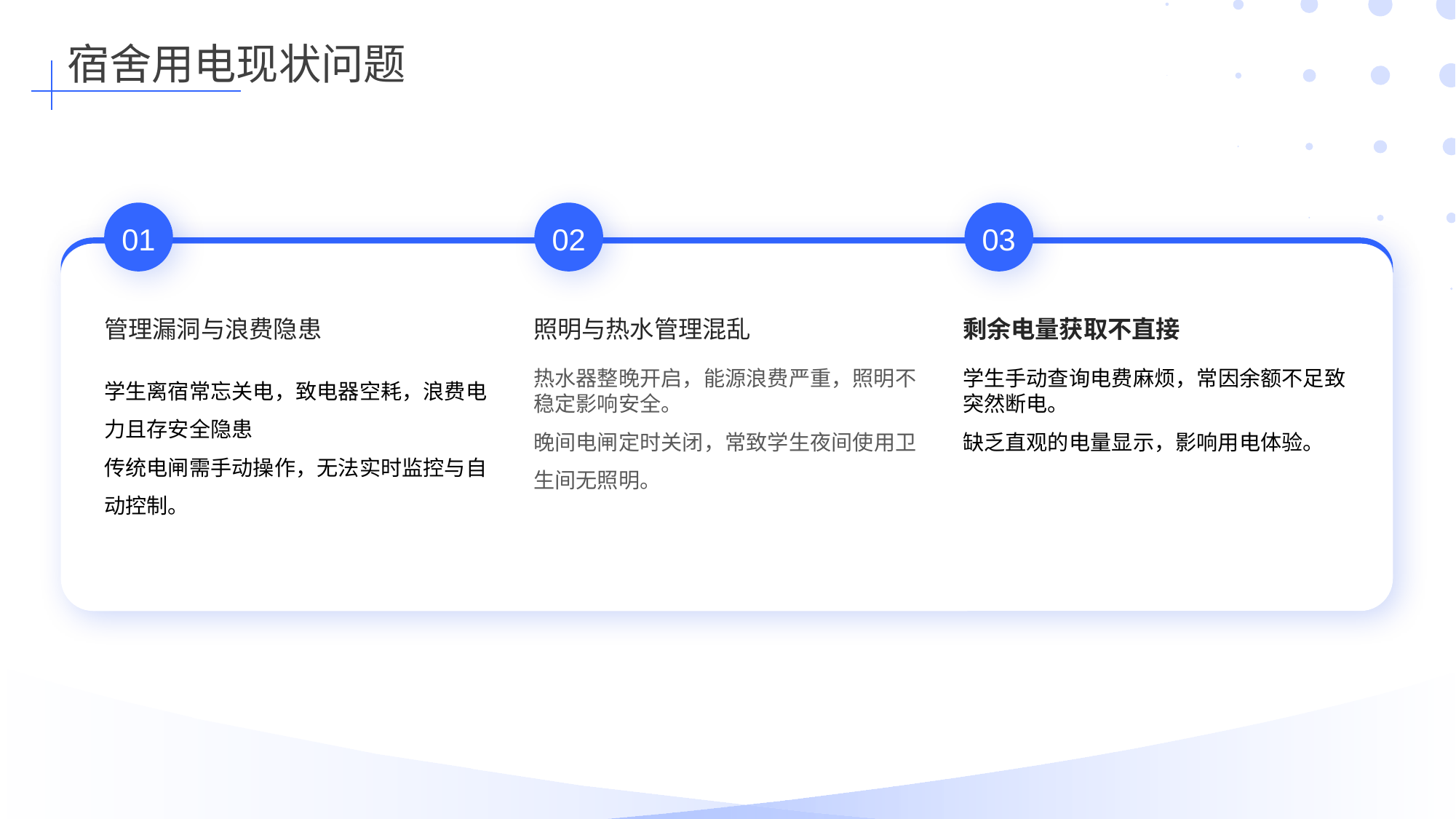

宿舍用电现状问题

01
02
03

管理漏洞与浪费隐患
照明与热水管理混乱
剩余电量获取不直接
学生手动查询电费麻烦，常因余额不足致突然断电。
缺乏直观的电量显示，影响用电体验。
学生离宿常忘关电，致电器空耗，浪费电力且存安全隐患
传统电闸需手动操作，无法实时监控与自动控制。

热水器整晚开启，能源浪费严重，照明不稳定影响安全。
晚间电闸定时关闭，常致学生夜间使用卫生间无照明。